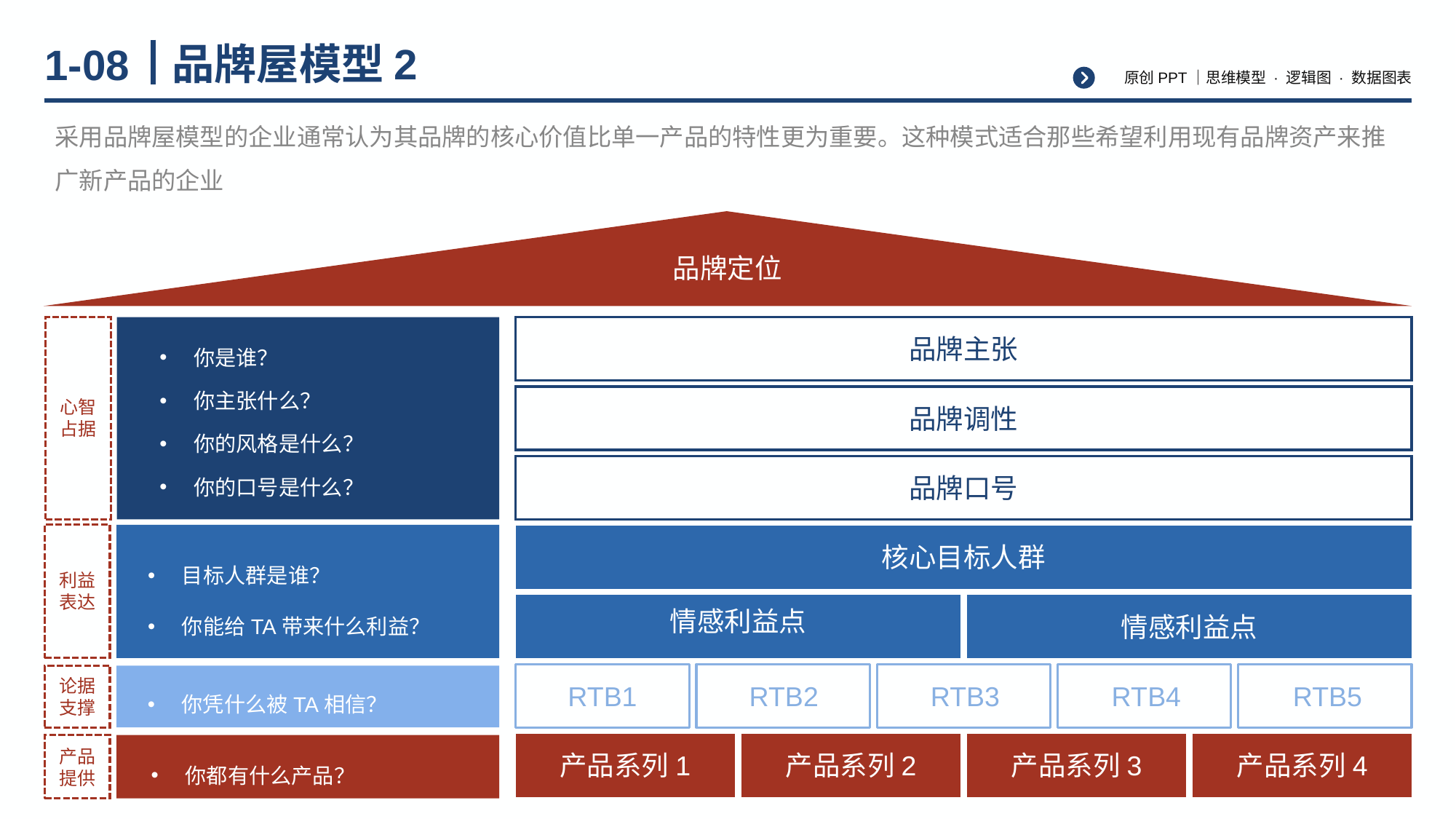

# 品牌屋模型2
1-08
采用品牌屋模型的企业通常认为其品牌的核心价值比单一产品的特性更为重要。这种模式适合那些希望利用现有品牌资产来推广新产品的企业

品牌定位

你是谁？
你主张什么？
你的风格是什么？
你的口号是什么？
品牌主张

心智
占据
品牌调性

品牌口号

目标人群是谁？
你能给TA带来什么利益？
核心目标人群
利益
表达

情感利益点
情感利益点

你凭什么被TA相信？
论据
支撑
RTB1
RTB2
RTB3
RTB4
RTB5

你都有什么产品？
产品
提供
产品系列1
产品系列2
产品系列3
产品系列4